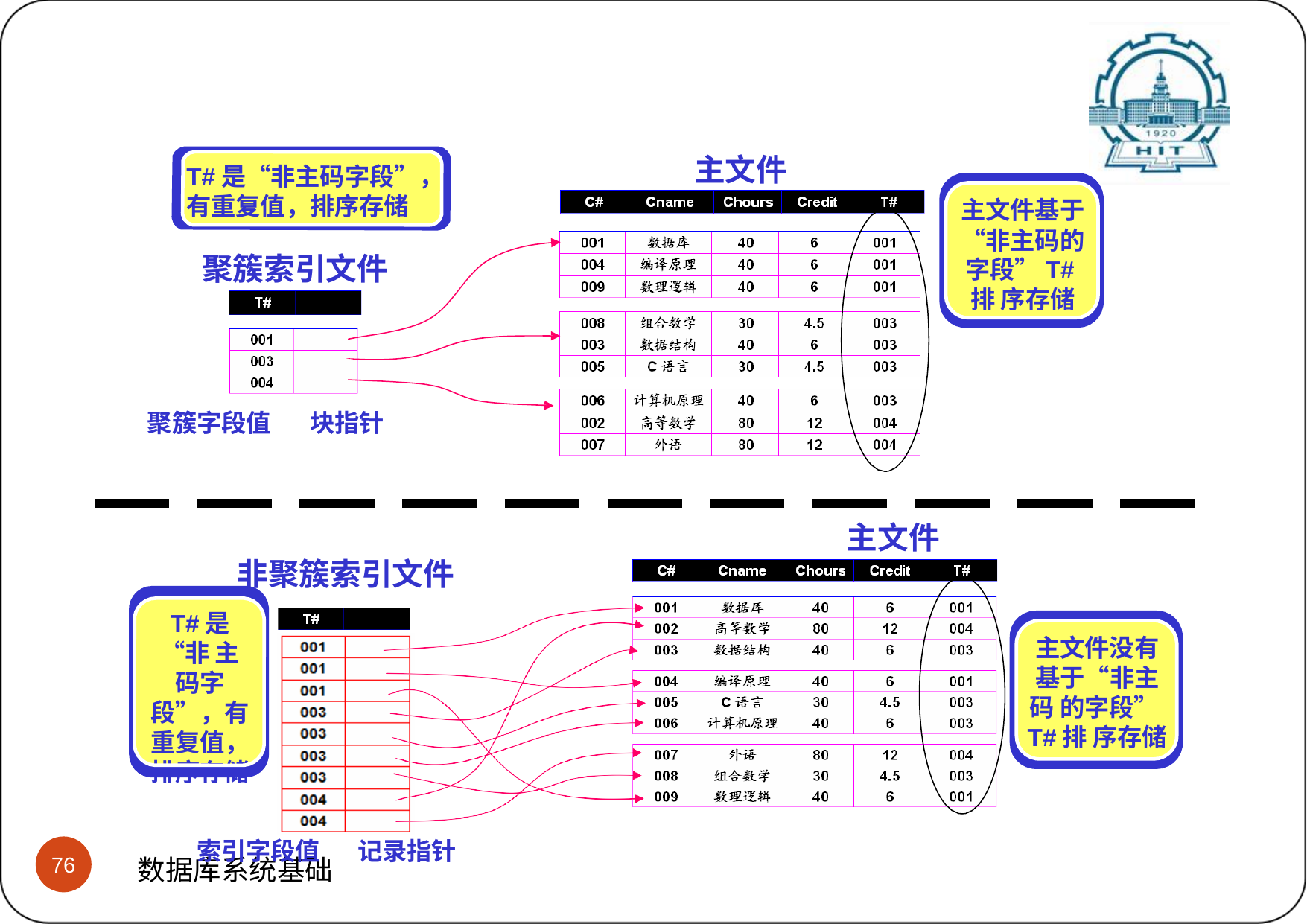

# 其他类型的索引
(1)聚簇索引和非聚簇索引

主文件

T#是“非主码字段”，
有重复值，排序存储

主文件基于 “非主码的 字段”T#排 序存储

聚簇索引文件

聚簇字段值	块指针

主文件
非聚簇索引文件
T#是“非 主码字 段”，有 重复值， 排序存储

主文件没有 基于“非主码 的字段”T#排 序存储

索引字段值
记录指针